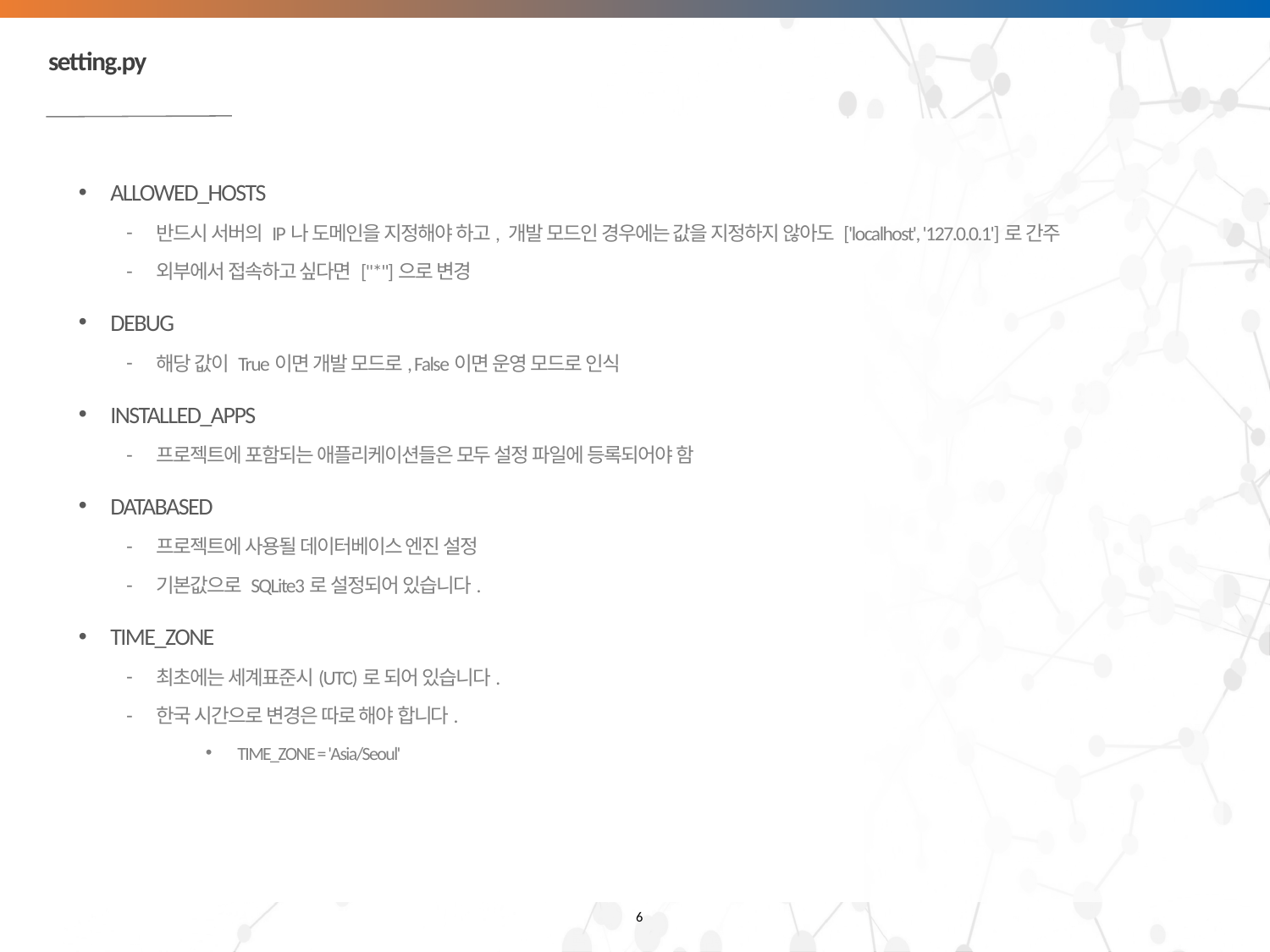

# setting.py

ALLOWED_HOSTS
반드시 서버의 IP나 도메인을 지정해야 하고, 개발 모드인 경우에는 값을 지정하지 않아도 ['localhost', '127.0.0.1']로 간주
외부에서 접속하고 싶다면 ["*"]으로 변경
DEBUG
해당 값이 True이면 개발 모드로, False이면 운영 모드로 인식
INSTALLED_APPS
프로젝트에 포함되는 애플리케이션들은 모두 설정 파일에 등록되어야 함
DATABASED
프로젝트에 사용될 데이터베이스 엔진 설정
기본값으로 SQLite3로 설정되어 있습니다.
TIME_ZONE
최초에는 세계표준시(UTC)로 되어 있습니다.
한국 시간으로 변경은 따로 해야 합니다.
TIME_ZONE = 'Asia/Seoul'
6